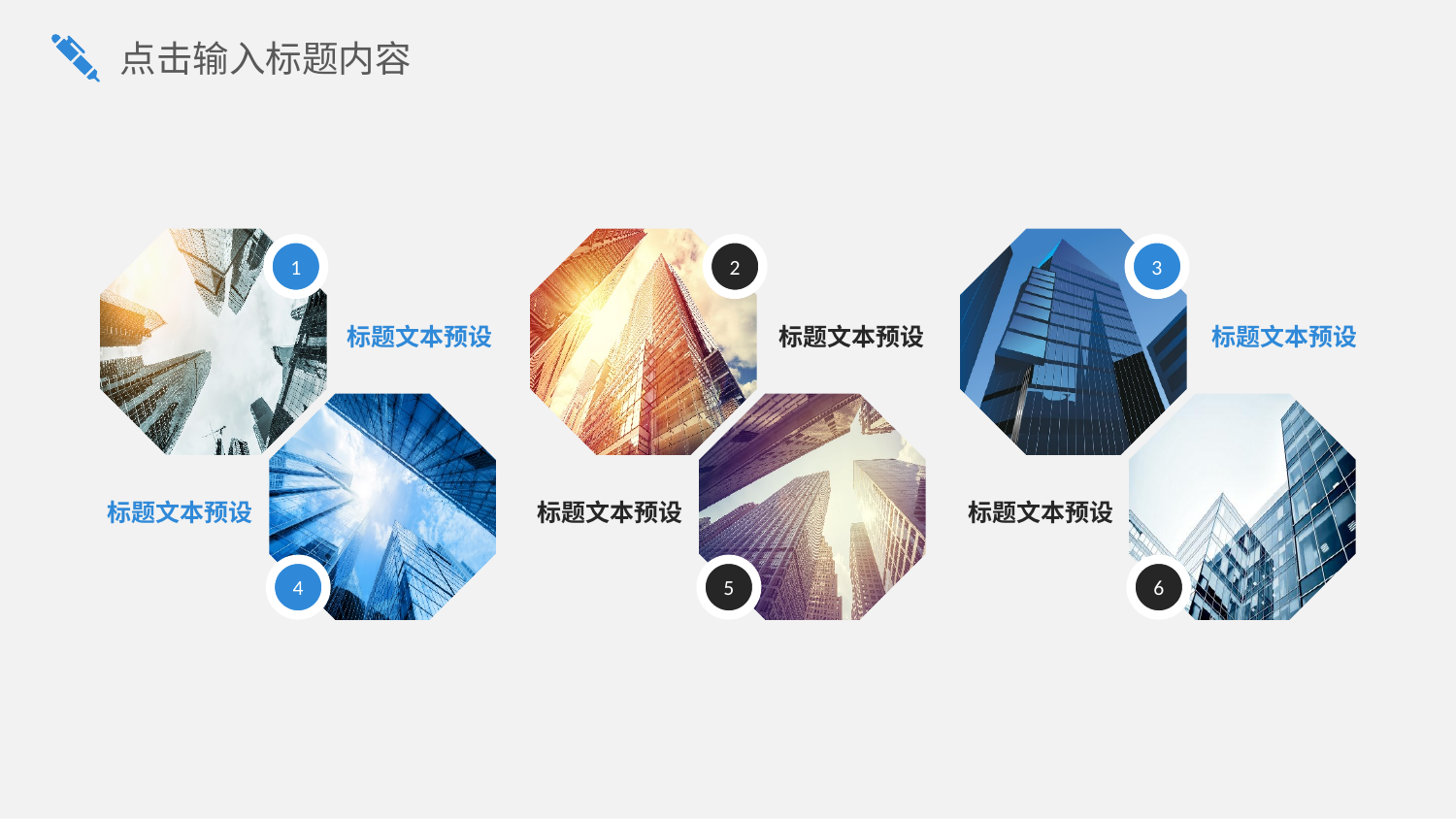

点击输入标题内容

1
2
3
标题文本预设
标题文本预设
标题文本预设

标题文本预设
标题文本预设
标题文本预设
4
5
6